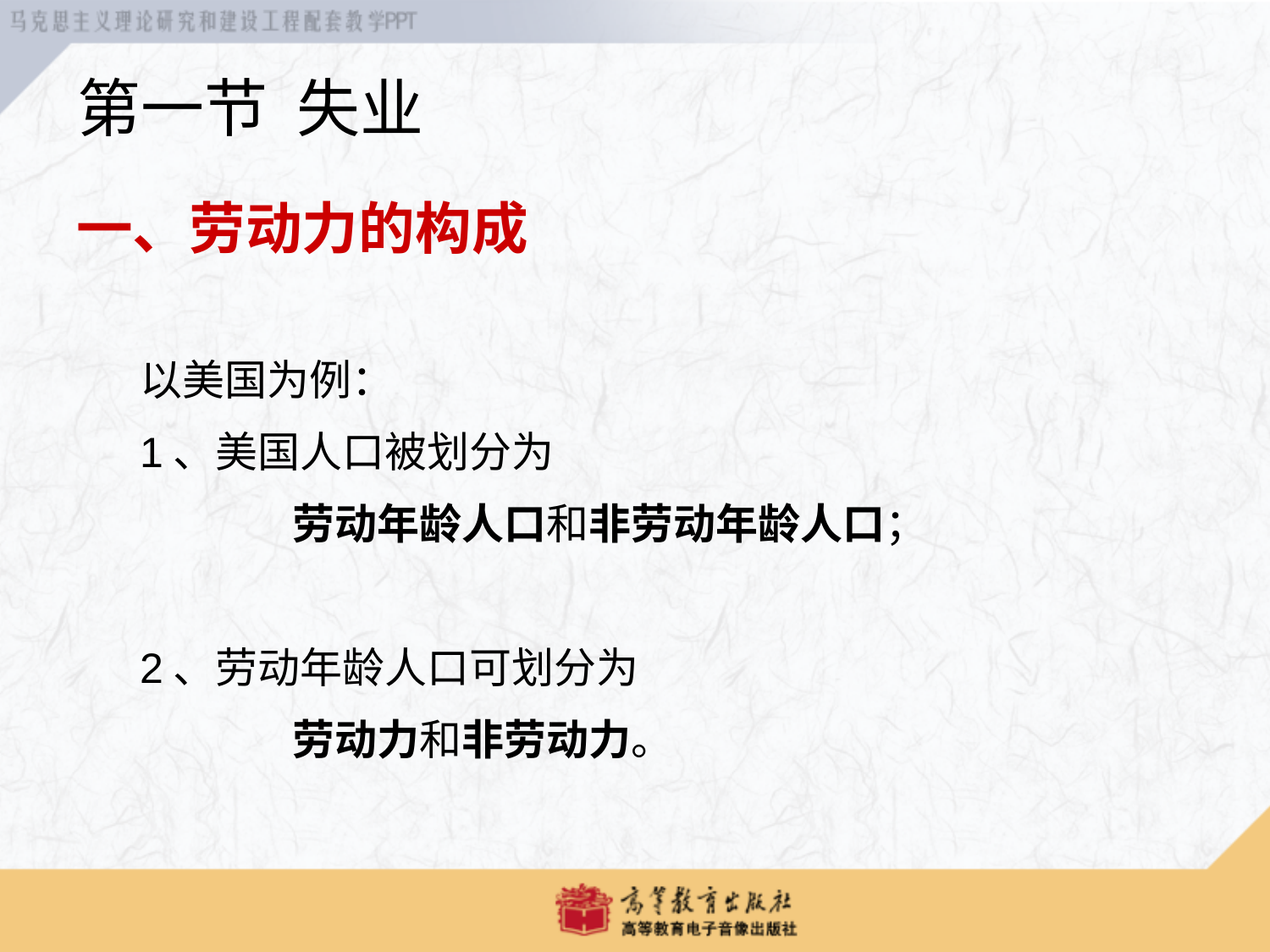

# 第一节  失业
一、劳动力的构成

以美国为例：
1、美国人口被划分为
               劳动年龄人口和非劳动年龄人口；

2、劳动年龄人口可划分为
               劳动力和非劳动力。